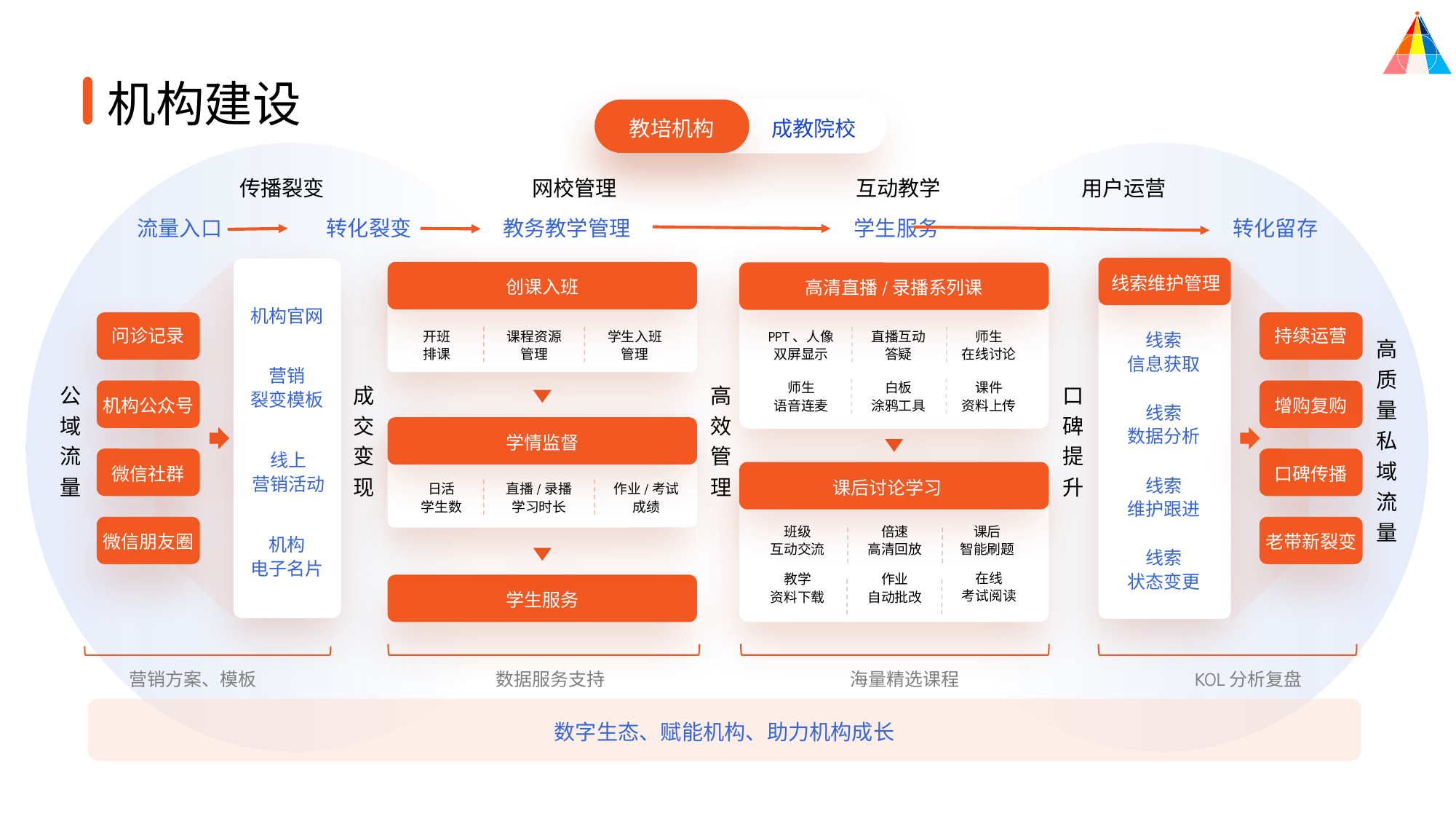

机构建设

教培机构
成教院校

传播裂变
网校管理
互动教学
用户运营
流量入口
转化裂变
教务教学管理
学生服务
转化留存

线索维护管理
线索
信息获取
线索
数据分析
线索
维护跟进
线索
状态变更

机构官网
营销
裂变模板
线上
营销活动
机构
电子名片

创课入班
开班
排课
课程资源管理
学生入班管理

高清直播/录播系列课
PPT、人像
双屏显示
直播互动答疑
师生
在线讨论
师生
语音连麦
白板
涂鸦工具
课件
资料上传

问诊记录

机构公众号

微信社群

微信朋友圈

持续运营

口碑传播

老带新裂变

增购复购
高质量私域流量
公域流量
成交变现
高效管理
口碑提升

学情监督
日活
学生数
直播/录播
学习时长
作业/考试
成绩

课后讨论学习
班级
互动交流
倍速
高清回放
课后
智能刷题
在线
考试阅读
教学
资料下载
作业
自动批改

学生服务
营销方案、模板
数据服务支持
海量精选课程
KOL分析复盘

数字生态、赋能机构、助力机构成长